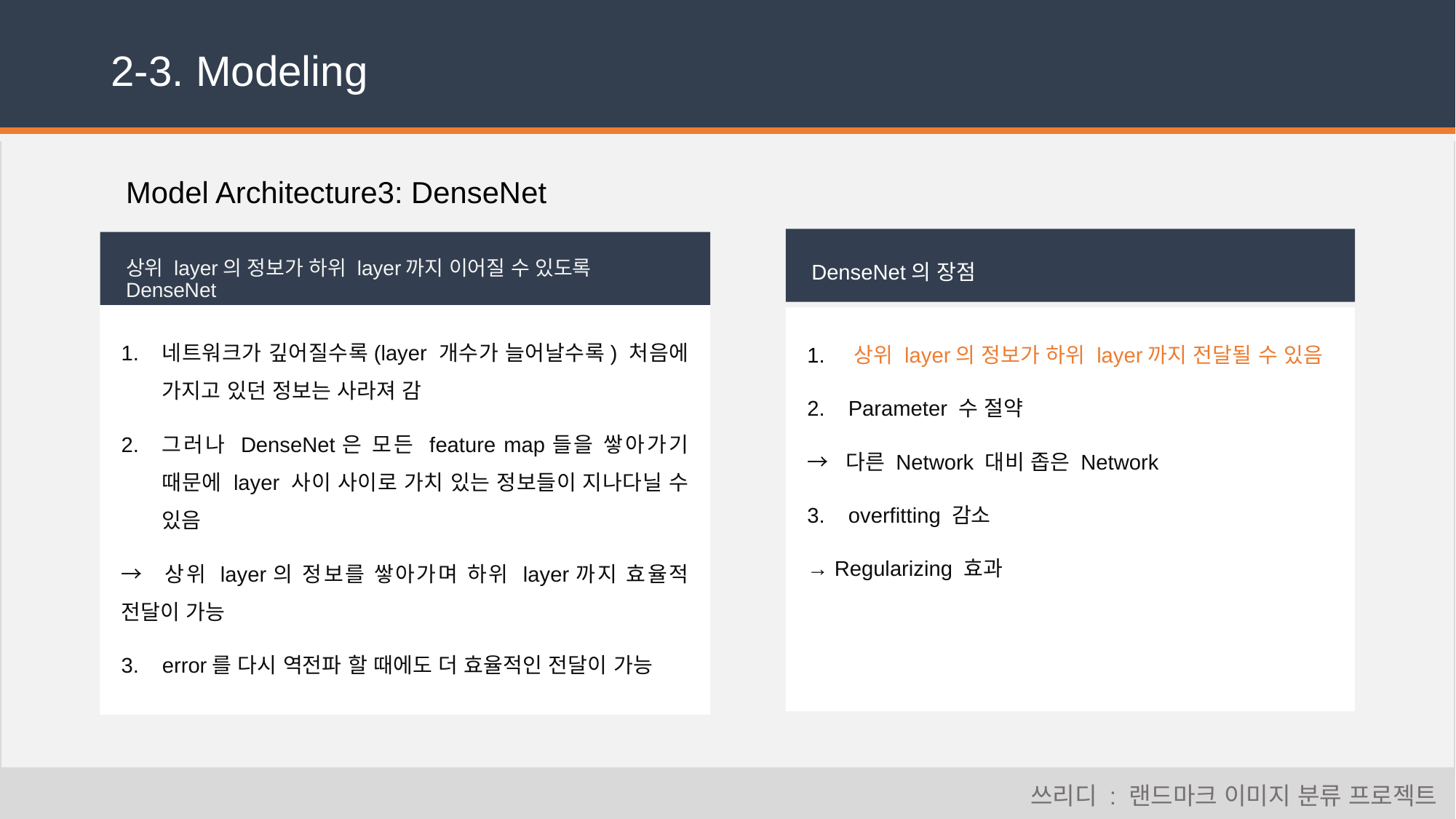

# 2-3. Modeling
Model Architecture3: DenseNet
DenseNet의 장점
상위 layer의 정보가 하위 layer까지 이어질 수 있도록 DenseNet
네트워크가 깊어질수록(layer 개수가 늘어날수록) 처음에 가지고 있던 정보는 사라져 감
그러나 DenseNet은 모든 feature map들을 쌓아가기 때문에 layer 사이 사이로 가치 있는 정보들이 지나다닐 수 있음
→  상위 layer의 정보를 쌓아가며 하위 layer까지 효율적 전달이 가능
error를 다시 역전파 할 때에도 더 효율적인 전달이 가능

1.    상위 layer의 정보가 하위 layer까지 전달될 수 있음
Parameter 수 절약
→  다른 Network 대비 좁은 Network
overfitting 감소
→ Regularizing 효과